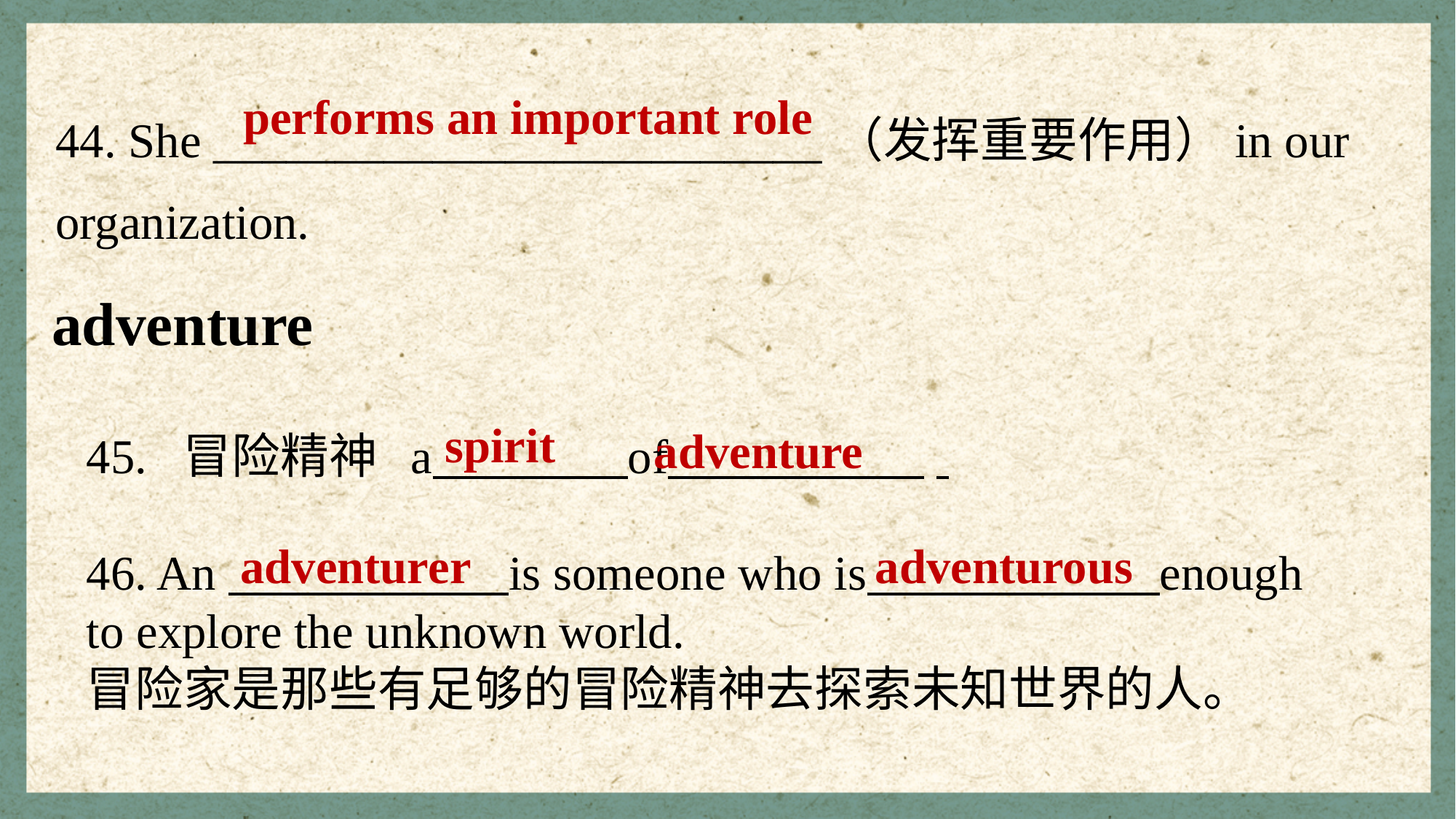

performs an important role
44. She _________________________（发挥重要作用）in our organization.

adventure
spirit
adventure
45.  冒险精神  a                of                     .

46. An                        is someone who is                        enough to explore the unknown world.
冒险家是那些有足够的冒险精神去探索未知世界的人。
adventurer
adventurous